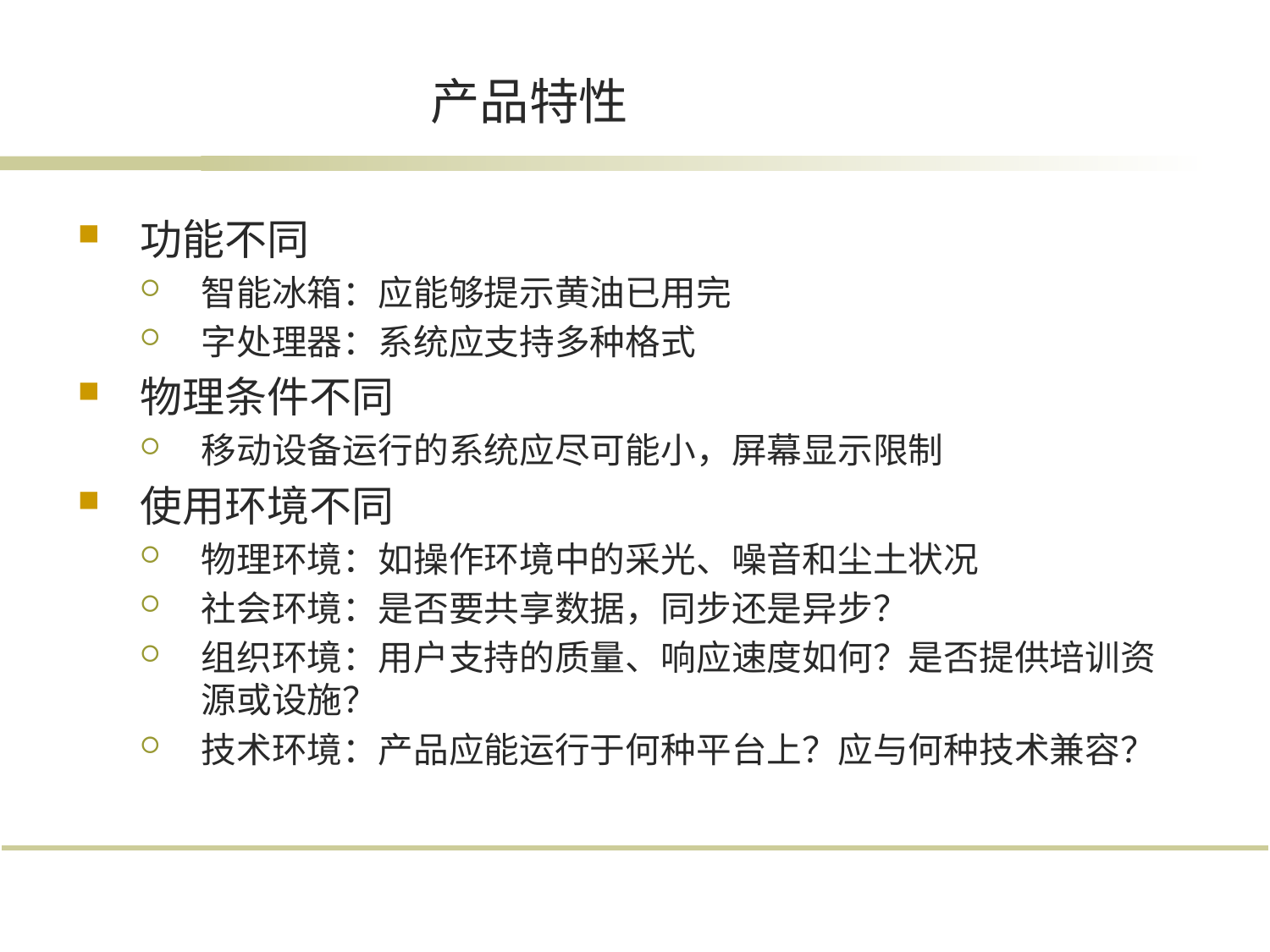

# 产品特性
功能不同
智能冰箱：应能够提示黄油已用完
字处理器：系统应支持多种格式
物理条件不同
移动设备运行的系统应尽可能小，屏幕显示限制
使用环境不同
物理环境：如操作环境中的采光、噪音和尘土状况
社会环境：是否要共享数据，同步还是异步？
组织环境：用户支持的质量、响应速度如何？是否提供培训资源或设施？
技术环境：产品应能运行于何种平台上？应与何种技术兼容？